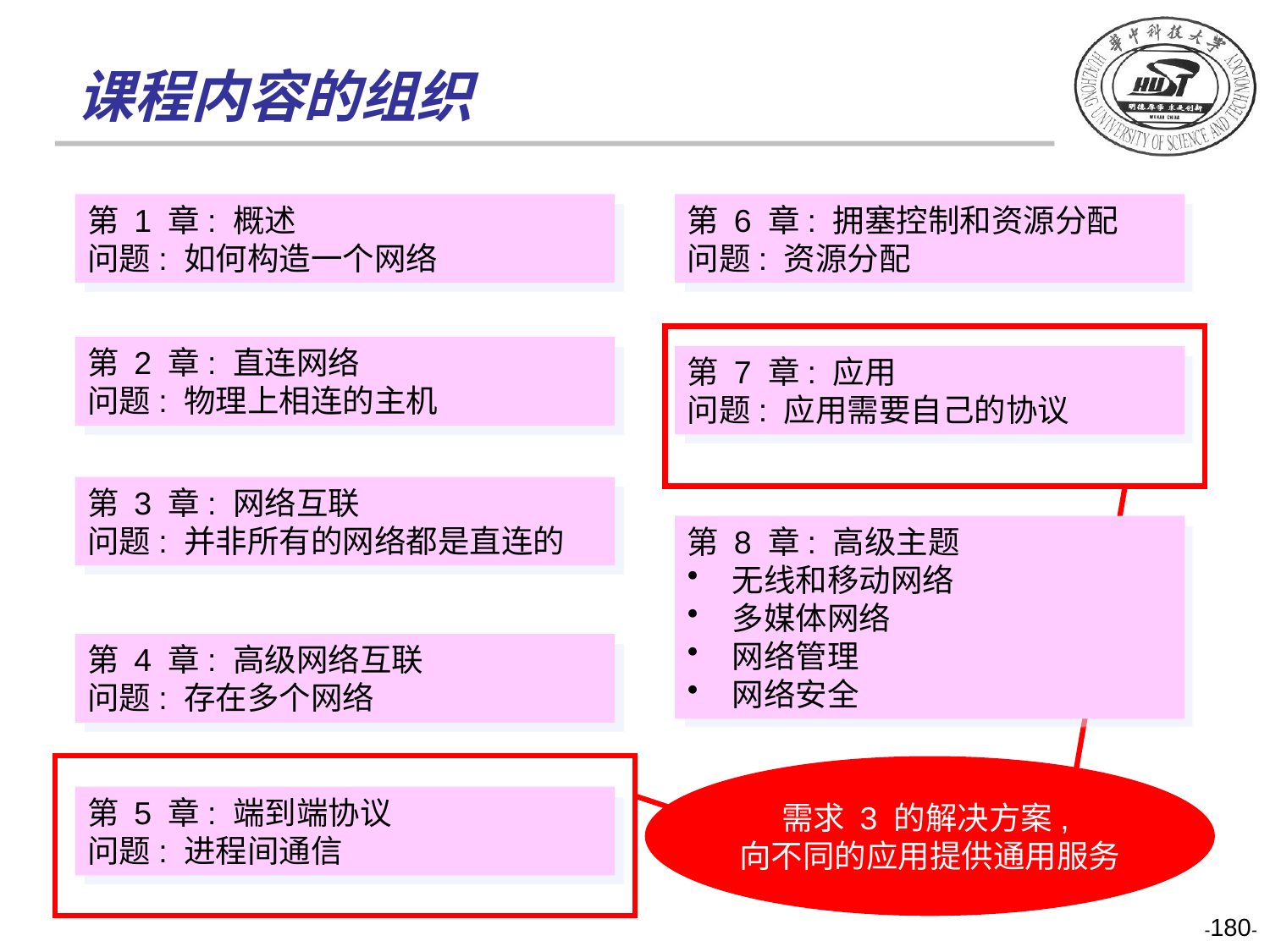

课程内容的组织
第 1 章: 概述
问题: 如何构造一个网络
第 6 章: 拥塞控制和资源分配
问题: 资源分配
第 2 章: 直连网络
问题: 物理上相连的主机
第 7 章: 应用
问题: 应用需要自己的协议
第 3 章: 网络互联
问题: 并非所有的网络都是直连的
第 8 章: 高级主题
 无线和移动网络
 多媒体网络
 网络管理
 网络安全
第 4 章: 高级网络互联
问题: 存在多个网络
第 5 章: 端到端协议
问题: 进程间通信

需求 3 的解决方案,
向不同的应用提供通用服务

-180-